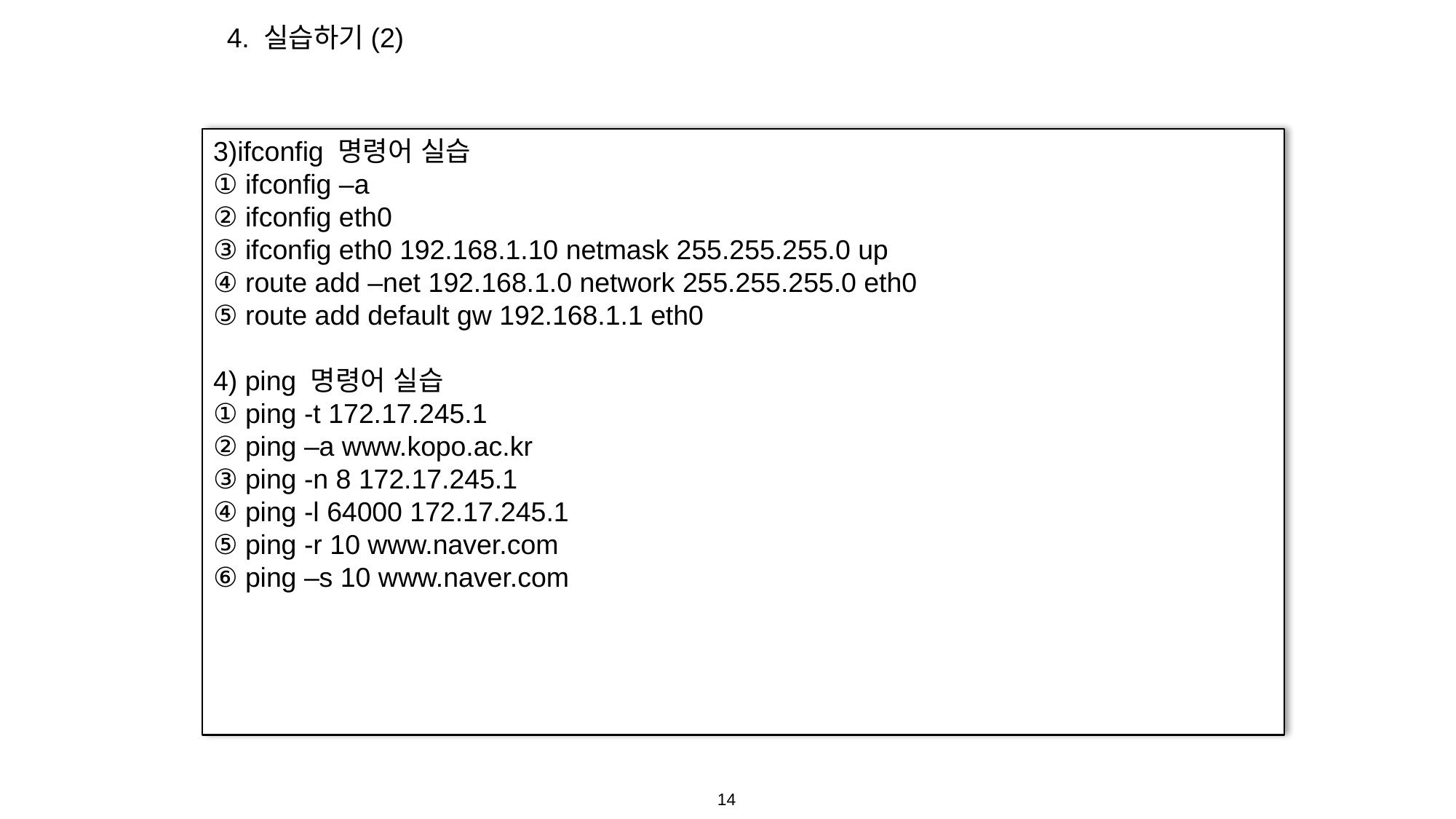

4. 실습하기(2)
3)ifconfig 명령어 실습
① ifconfig –a
② ifconfig eth0
③ ifconfig eth0 192.168.1.10 netmask 255.255.255.0 up
④ route add –net 192.168.1.0 network 255.255.255.0 eth0
⑤ route add default gw 192.168.1.1 eth0

4) ping 명령어 실습
① ping -t 172.17.245.1
② ping –a www.kopo.ac.kr
③ ping -n 8 172.17.245.1
④ ping -l 64000 172.17.245.1
⑤ ping -r 10 www.naver.com
⑥ ping –s 10 www.naver.com

14